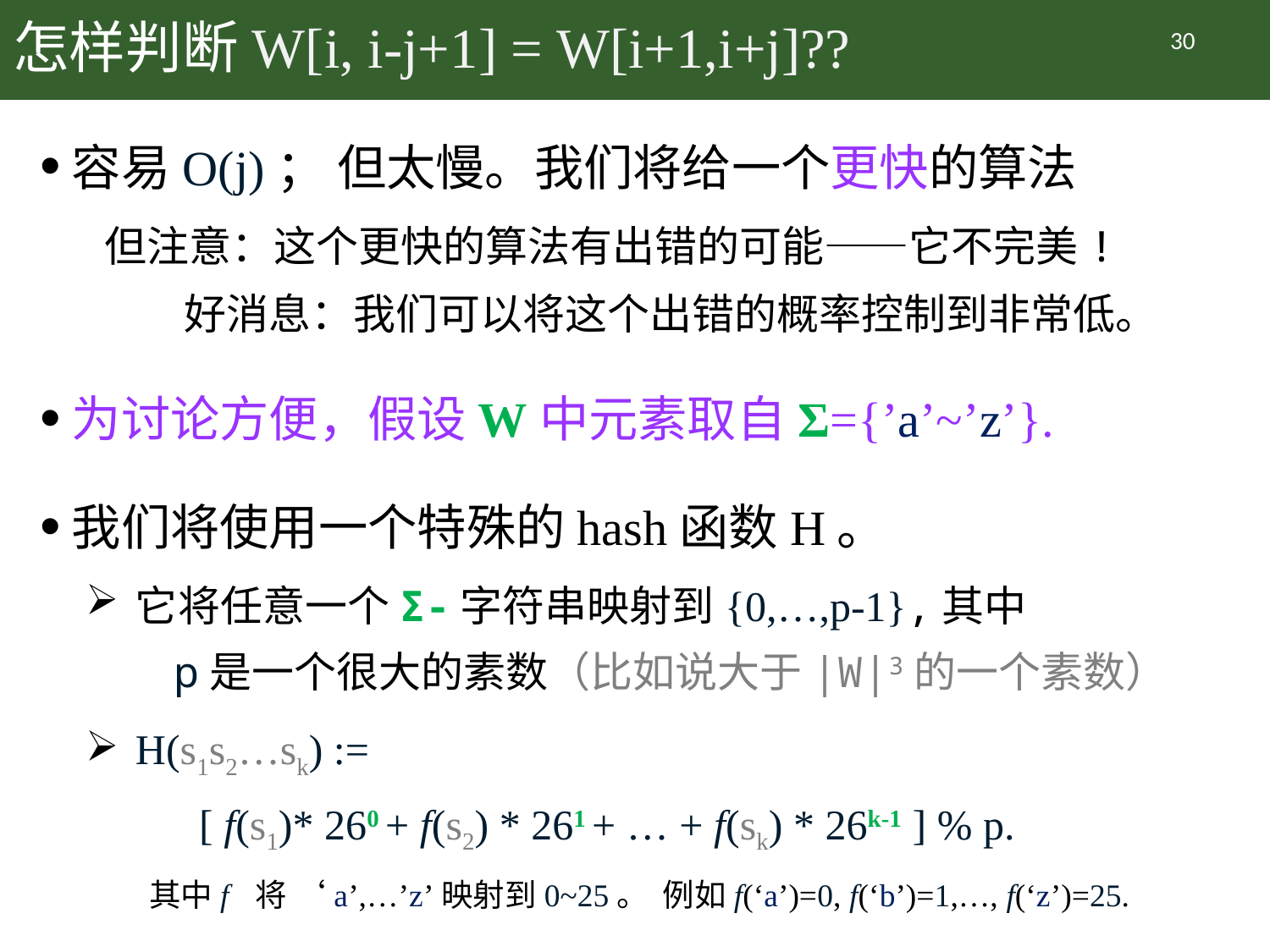

# 怎样判断W[i, i-j+1] = W[i+1,i+j]??
30
容易O(j)； 但太慢。我们将给一个更快的算法
   但注意：这个更快的算法有出错的可能——它不完美!
    好消息：我们可以将这个出错的概率控制到非常低。
为讨论方便，假设W中元素取自Σ={’a’~’z’}.
我们将使用一个特殊的hash函数H。
它将任意一个Σ-字符串映射到{0,…,p-1},其中
   p是一个很大的素数（比如说大于|W|3的一个素数）
H(s1s2…sk) :=
      [ f(s1)* 260 + f(s2) * 261 + … + f(sk) * 26k-1 ] % p.
其中f 将 ‘a’,…’z’映射到0~25。  例如f(‘a’)=0, f(‘b’)=1,…, f(‘z’)=25.